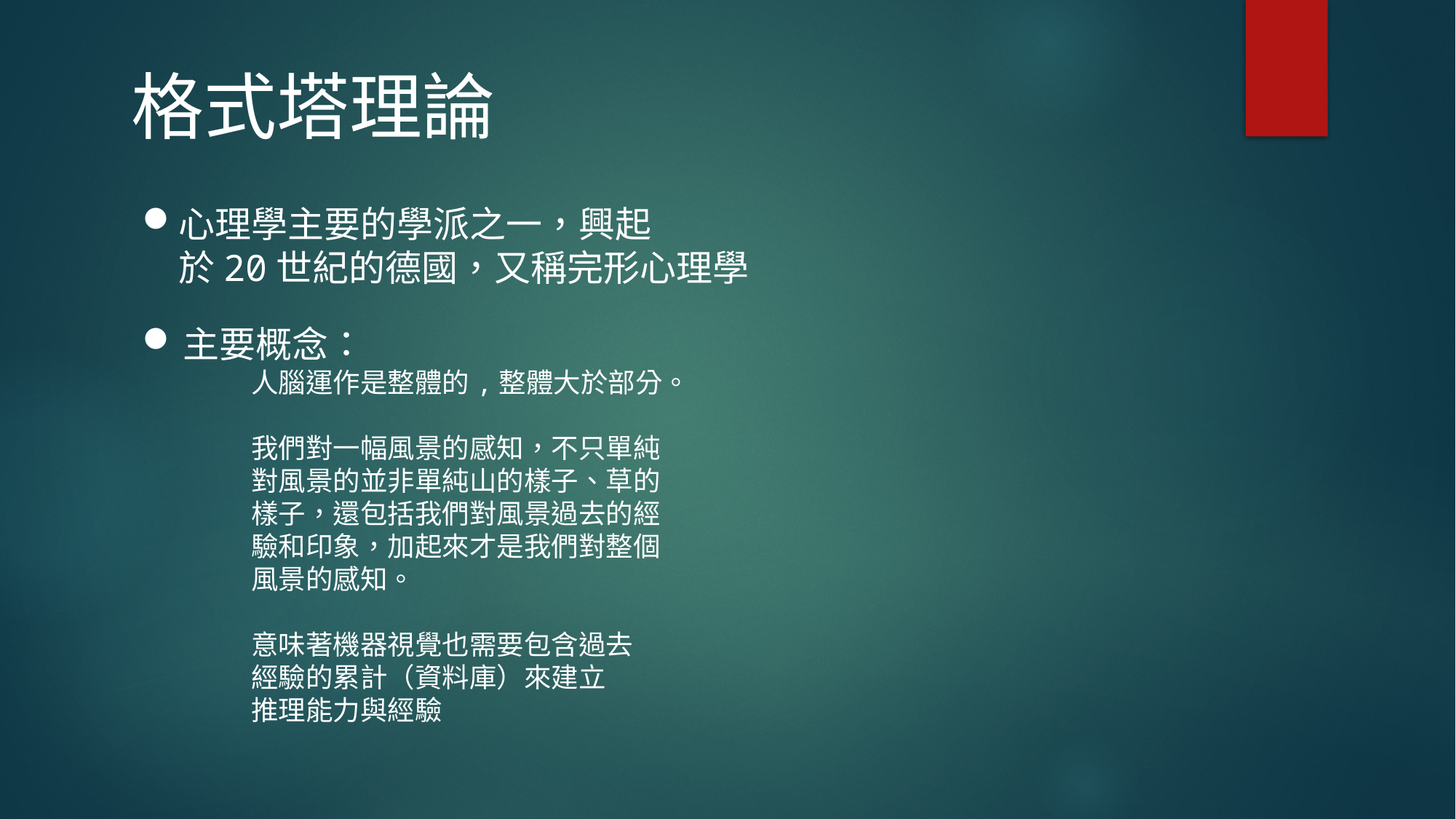

格式塔理論
心理學主要的學派之一，興起
　於20世紀的德國，又稱完形心理學

主要概念：
	人腦運作是整體的,整體大於部分。

	我們對一幅風景的感知，不只單純
	對風景的並非單純山的樣子、草的
	樣子，還包括我們對風景過去的經
	驗和印象，加起來才是我們對整個
	風景的感知。

	意味著機器視覺也需要包含過去
	經驗的累計（資料庫）來建立
	推理能力與經驗